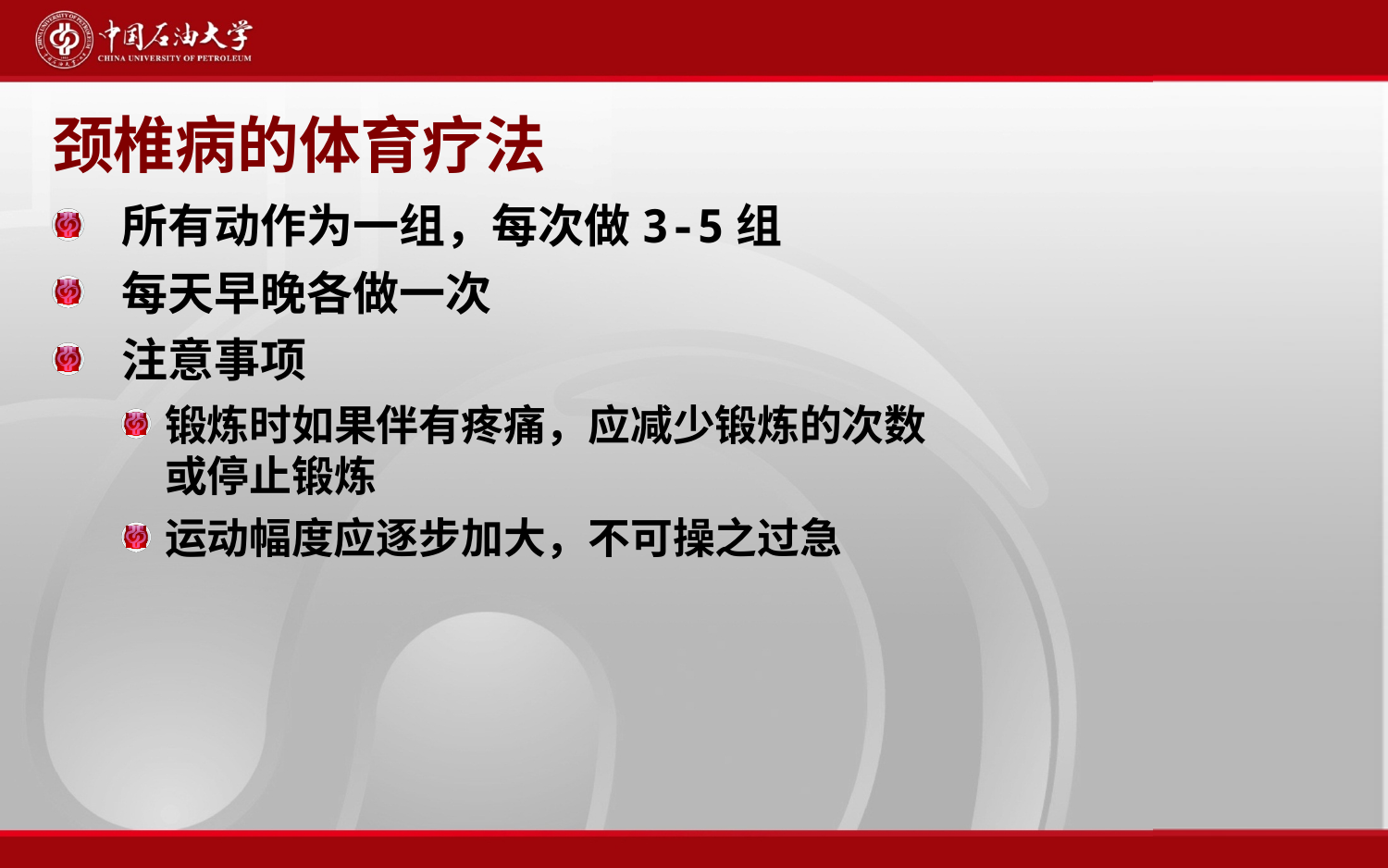

# 颈椎病的体育疗法
所有动作为一组，每次做3-5组
每天早晚各做一次
注意事项
锻炼时如果伴有疼痛，应减少锻炼的次数或停止锻炼
运动幅度应逐步加大，不可操之过急